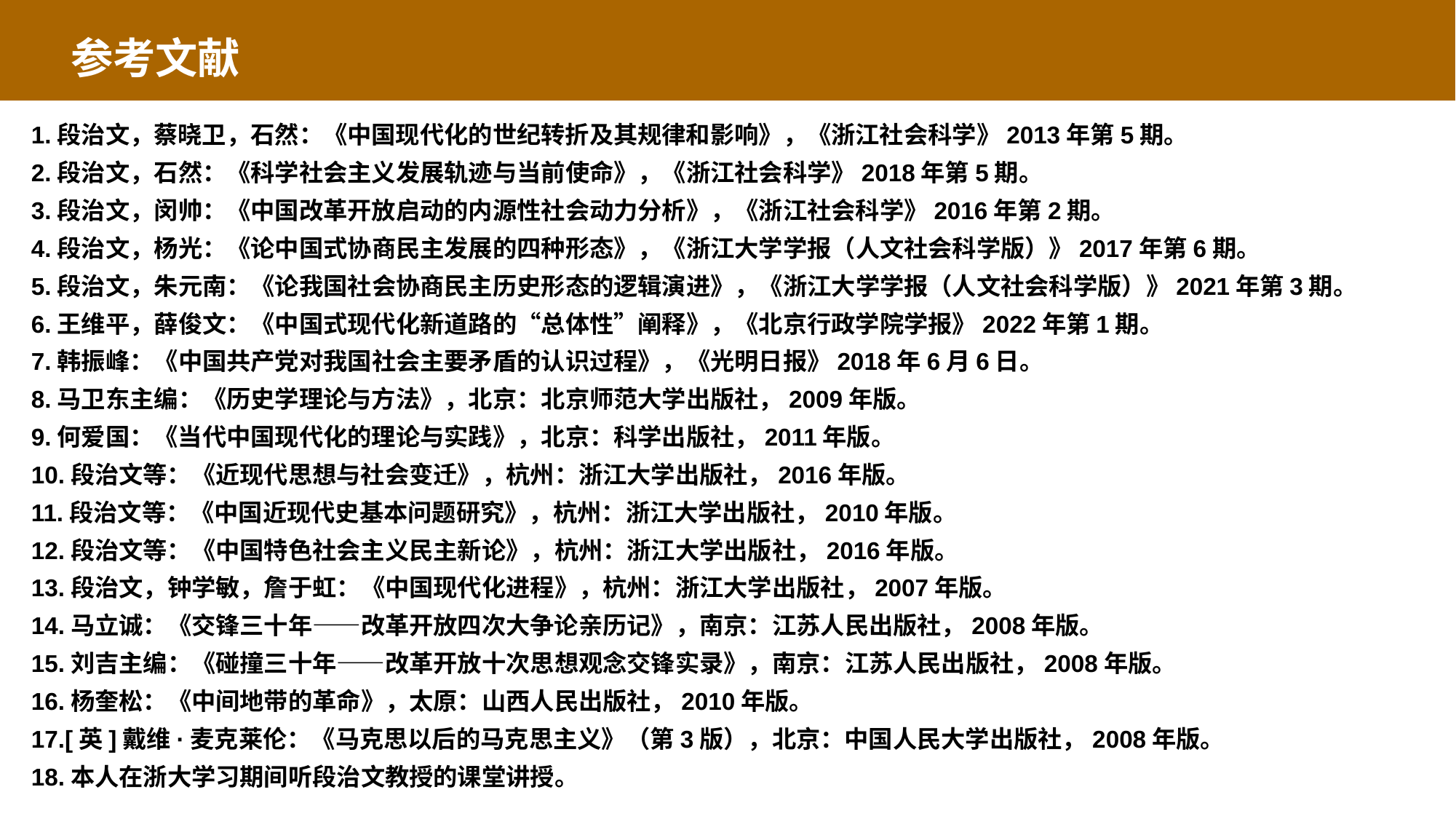

参考文献
1.段治文，蔡晓卫，石然：《中国现代化的世纪转折及其规律和影响》，《浙江社会科学》2013年第5期。
2.段治文，石然：《科学社会主义发展轨迹与当前使命》，《浙江社会科学》2018年第5期。
3.段治文，闵帅：《中国改革开放启动的内源性社会动力分析》，《浙江社会科学》2016年第2期。
4.段治文，杨光：《论中国式协商民主发展的四种形态》，《浙江大学学报（人文社会科学版）》2017年第6期。
5.段治文，朱元南：《论我国社会协商民主历史形态的逻辑演进》，《浙江大学学报（人文社会科学版）》2021年第3期。
6.王维平，薛俊文：《中国式现代化新道路的“总体性”阐释》，《北京行政学院学报》2022年第1期。
7.韩振峰：《中国共产党对我国社会主要矛盾的认识过程》，《光明日报》2018年6月6日。
8.马卫东主编：《历史学理论与方法》，北京：北京师范大学出版社，2009年版。
9.何爱国：《当代中国现代化的理论与实践》，北京：科学出版社，2011年版。
10.段治文等：《近现代思想与社会变迁》，杭州：浙江大学出版社，2016年版。
11.段治文等：《中国近现代史基本问题研究》，杭州：浙江大学出版社，2010年版。
12.段治文等：《中国特色社会主义民主新论》，杭州：浙江大学出版社，2016年版。
13.段治文，钟学敏，詹于虹：《中国现代化进程》，杭州：浙江大学出版社，2007年版。
14.马立诚：《交锋三十年——改革开放四次大争论亲历记》，南京：江苏人民出版社，2008年版。
15.刘吉主编：《碰撞三十年——改革开放十次思想观念交锋实录》，南京：江苏人民出版社，2008年版。
16.杨奎松：《中间地带的革命》，太原：山西人民出版社，2010年版。
17.[英]戴维·麦克莱伦：《马克思以后的马克思主义》（第3版），北京：中国人民大学出版社，2008年版。
18.本人在浙大学习期间听段治文教授的课堂讲授。